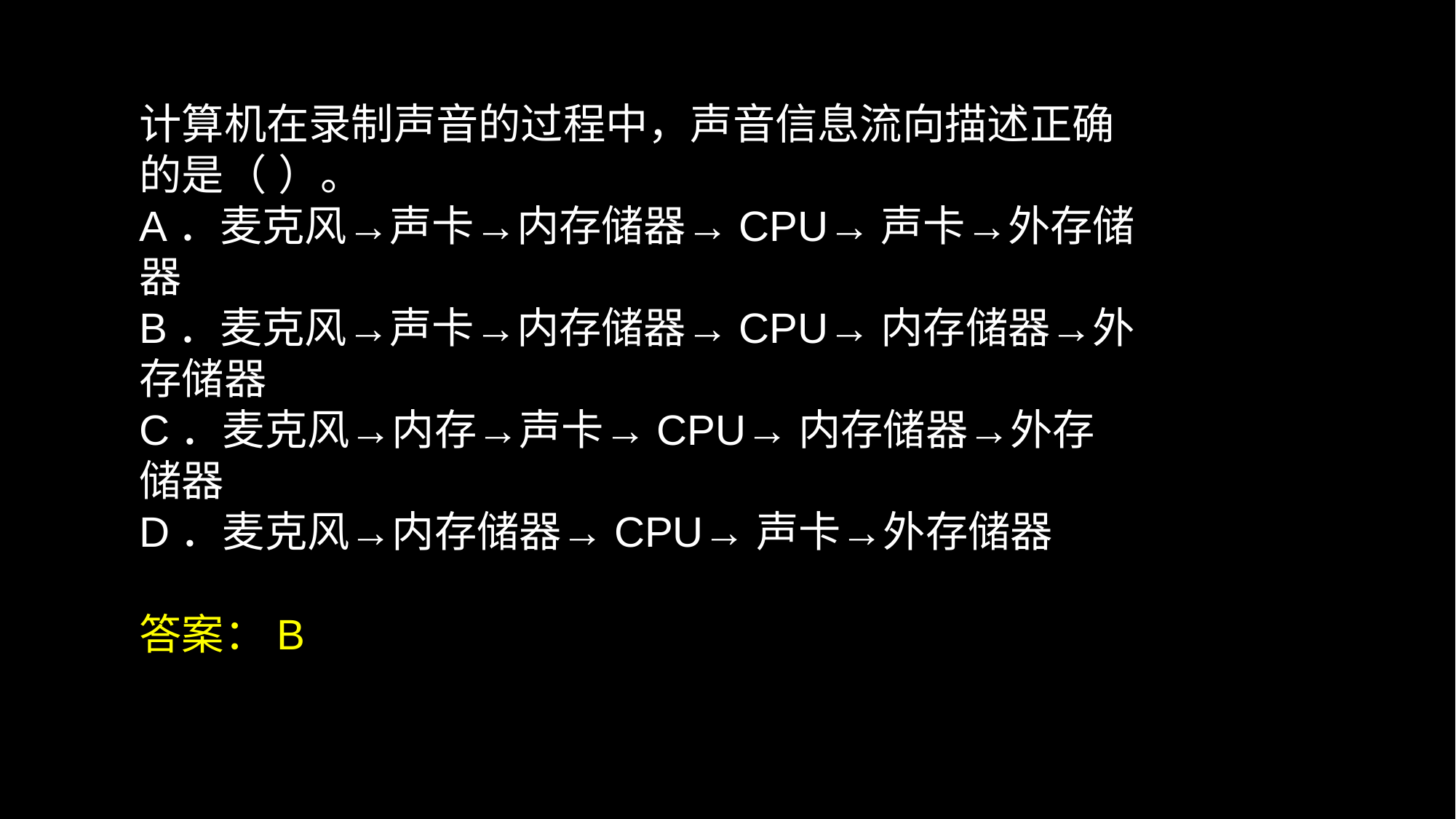

# 计算机在录制声音的过程中，声音信息流向描述正确的是（ ）。 A．麦克风→声卡→内存储器→CPU→声卡→外存储器 B．麦克风→声卡→内存储器→CPU→内存储器→外存储器 C．麦克风→内存→声卡→CPU→内存储器→外存储器 D．麦克风→内存储器→CPU→声卡→外存储器
答案：B